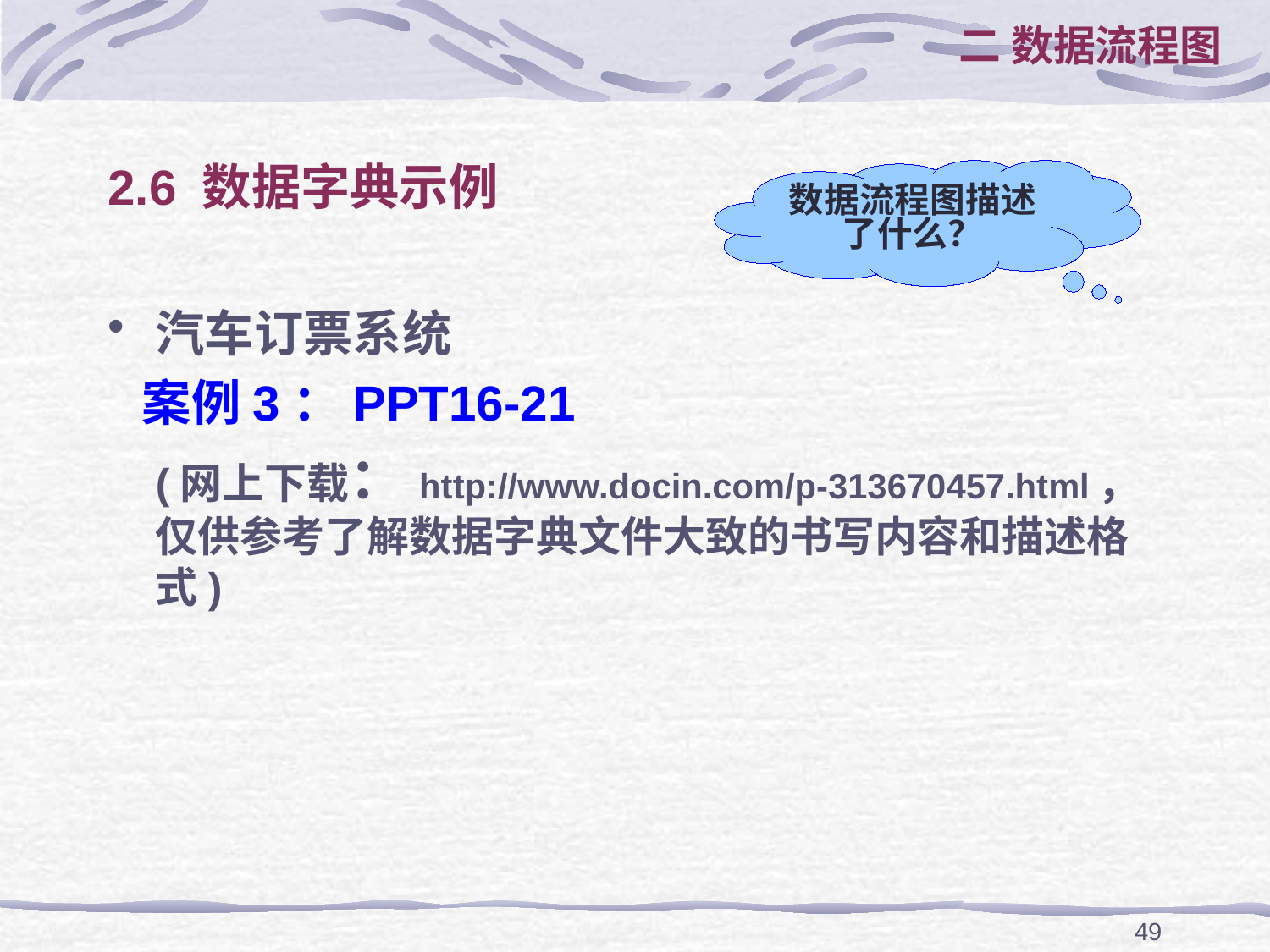

二 数据流程图
# 2.6 数据字典示例
数据流程图描述了什么？
汽车订票系统
  案例3：PPT16-21
	(网上下载：http://www.docin.com/p-313670457.html，仅供参考了解数据字典文件大致的书写内容和描述格式)
49